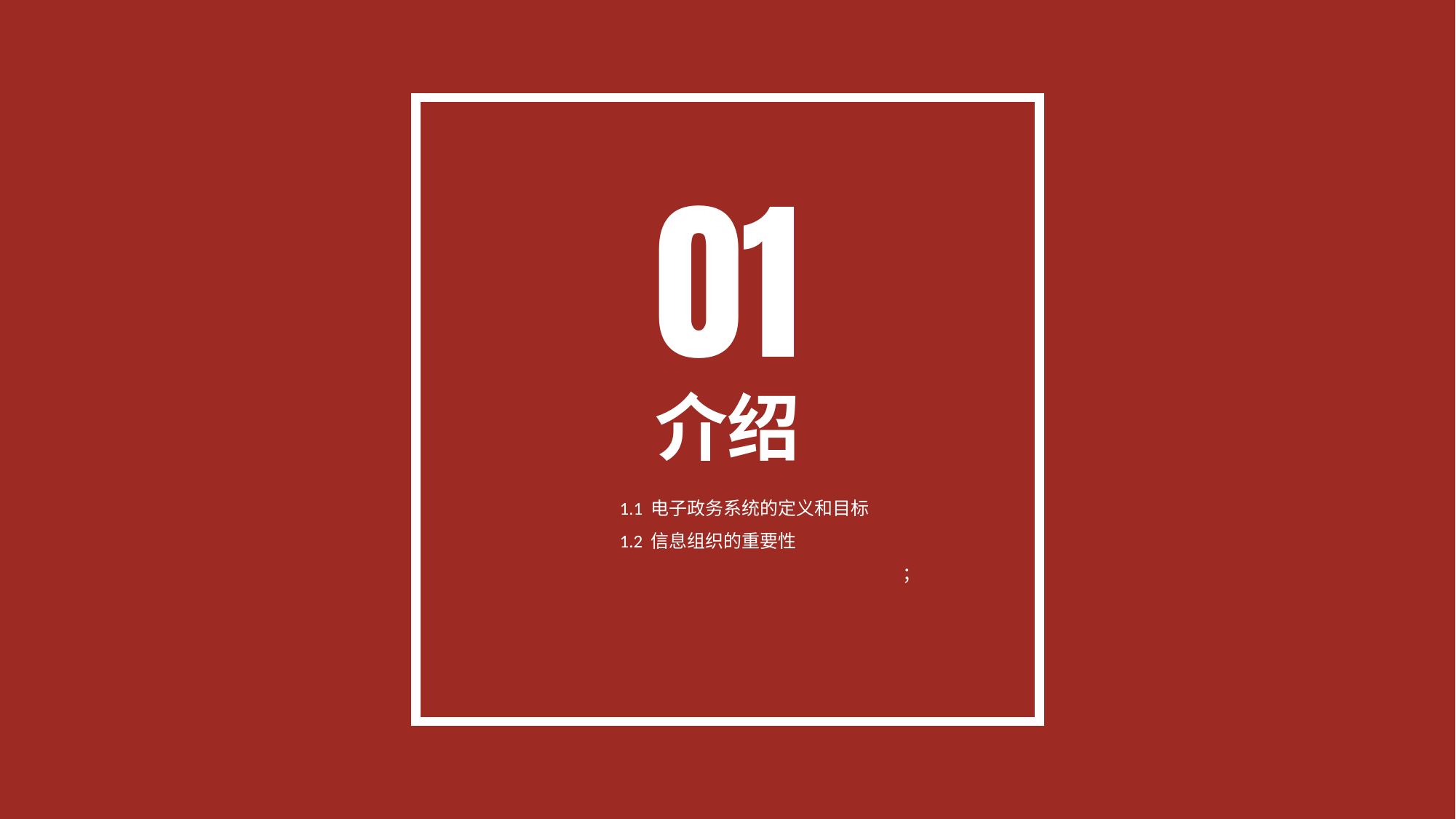

01
介绍

1.1 电子政务系统的定义和目标
1.2 信息组织的重要性
；